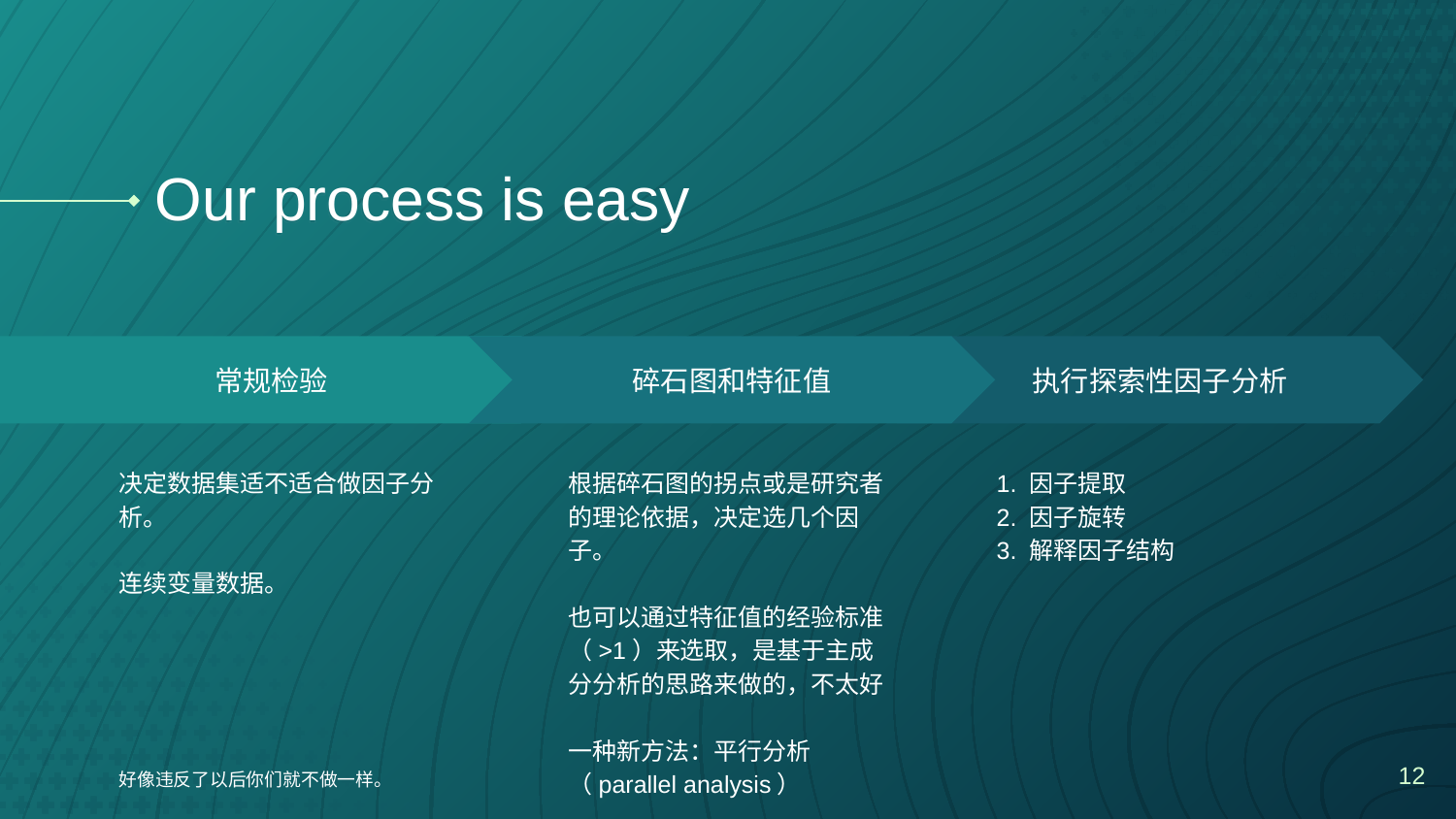

# Our process is easy
碎石图和特征值
根据碎石图的拐点或是研究者的理论依据，决定选几个因子。

也可以通过特征值的经验标准（>1）来选取，是基于主成分分析的思路来做的，不太好

一种新方法：平行分析（parallel analysis）
执行探索性因子分析
1. 因子提取
2. 因子旋转
3. 解释因子结构

常规检验
决定数据集适不适合做因子分析。

连续变量数据。

好像违反了以后你们就不做一样。
12